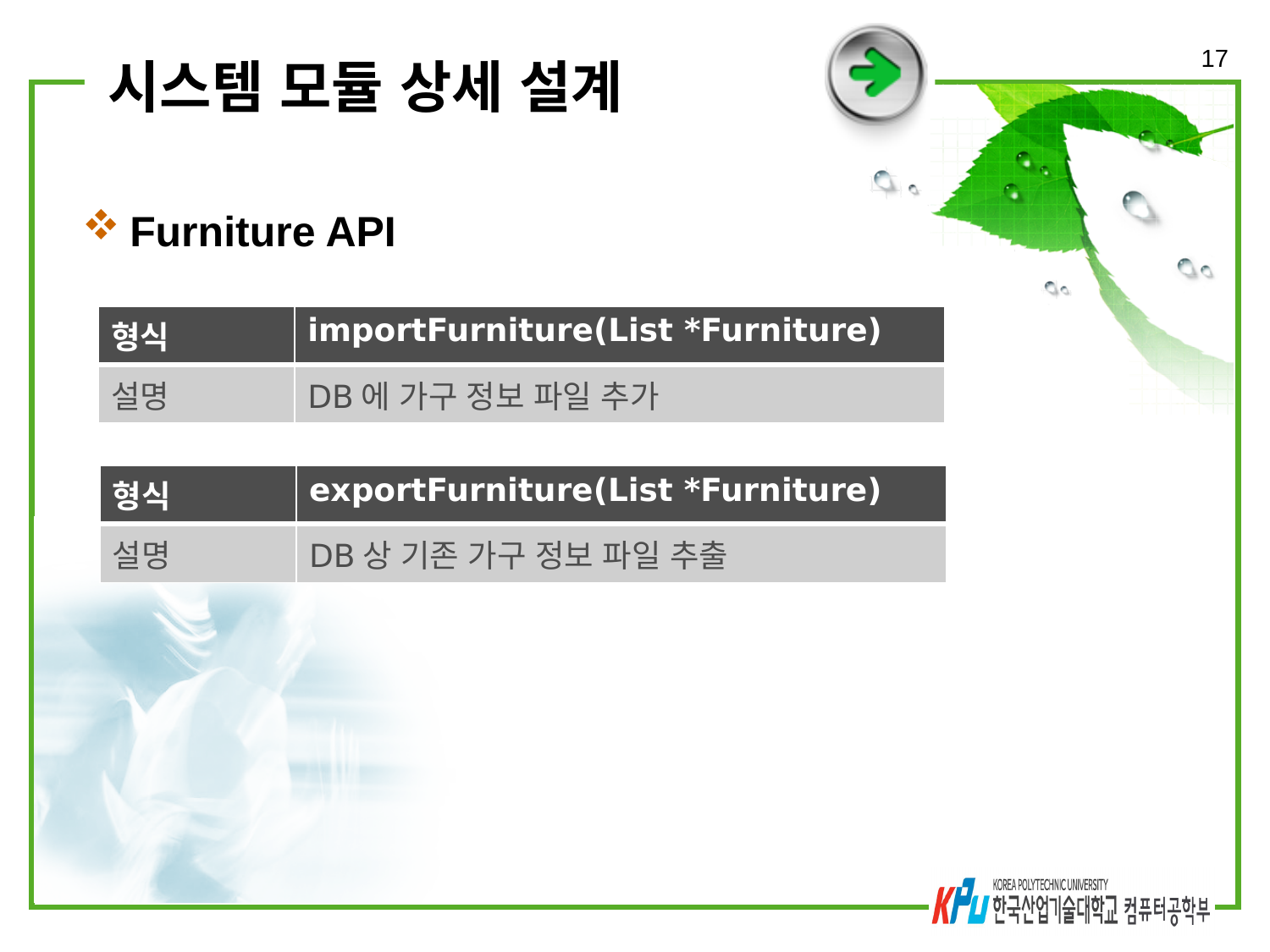

17
# 시스템 모듈 상세 설계
Furniture API

| 형식 | importFurniture(List \*Furniture) |
| --- | --- |
| 설명 | DB에 가구 정보 파일 추가 |
| 형식 | exportFurniture(List \*Furniture) |
| --- | --- |
| 설명 | DB상 기존 가구 정보 파일 추출 |